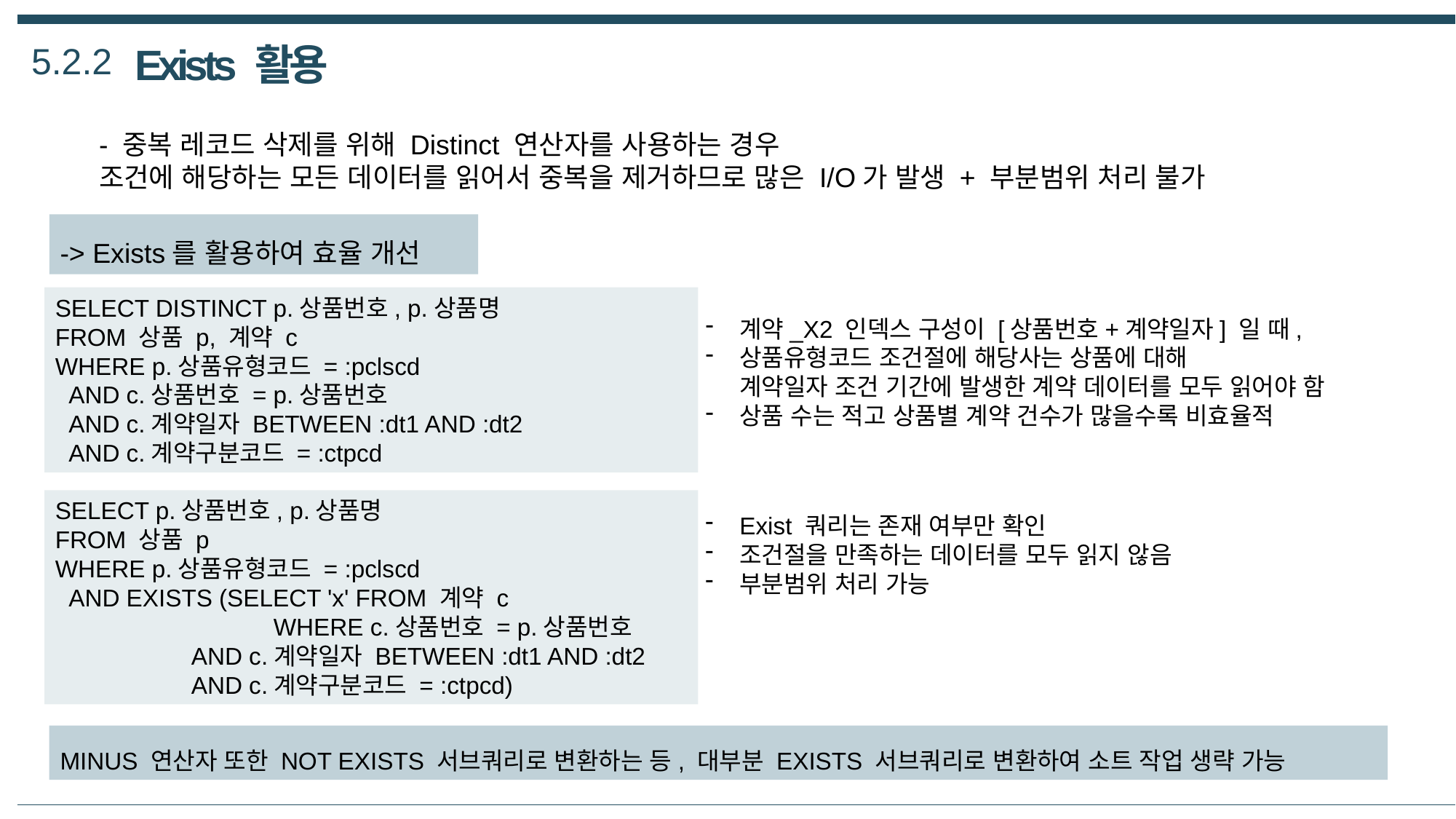

5.2.2
Exists 활용
- 중복 레코드 삭제를 위해 Distinct 연산자를 사용하는 경우
조건에 해당하는 모든 데이터를 읽어서 중복을 제거하므로 많은 I/O가 발생 + 부분범위 처리 불가
-> Exists를 활용하여 효율 개선
SELECT DISTINCT p.상품번호, p.상품명
FROM 상품 p, 계약 c
WHERE p.상품유형코드 = :pclscd
  AND c.상품번호 = p.상품번호
  AND c.계약일자 BETWEEN :dt1 AND :dt2
  AND c.계약구분코드 = :ctpcd
계약_X2 인덱스 구성이 [상품번호+계약일자] 일 때,
상품유형코드 조건절에 해당사는 상품에 대해
계약일자 조건 기간에 발생한 계약 데이터를 모두 읽어야 함
상품 수는 적고 상품별 계약 건수가 많을수록 비효율적
SELECT p.상품번호, p.상품명
FROM 상품 p
WHERE p.상품유형코드 = :pclscd
  AND EXISTS (SELECT 'x' FROM 계약 c
  		WHERE c.상품번호 = p.상품번호
	    AND c.계약일자 BETWEEN :dt1 AND :dt2
	    AND c.계약구분코드 = :ctpcd)
Exist 쿼리는 존재 여부만 확인
조건절을 만족하는 데이터를 모두 읽지 않음
부분범위 처리 가능
MINUS 연산자 또한 NOT EXISTS 서브쿼리로 변환하는 등, 대부분 EXISTS 서브쿼리로 변환하여 소트 작업 생략 가능